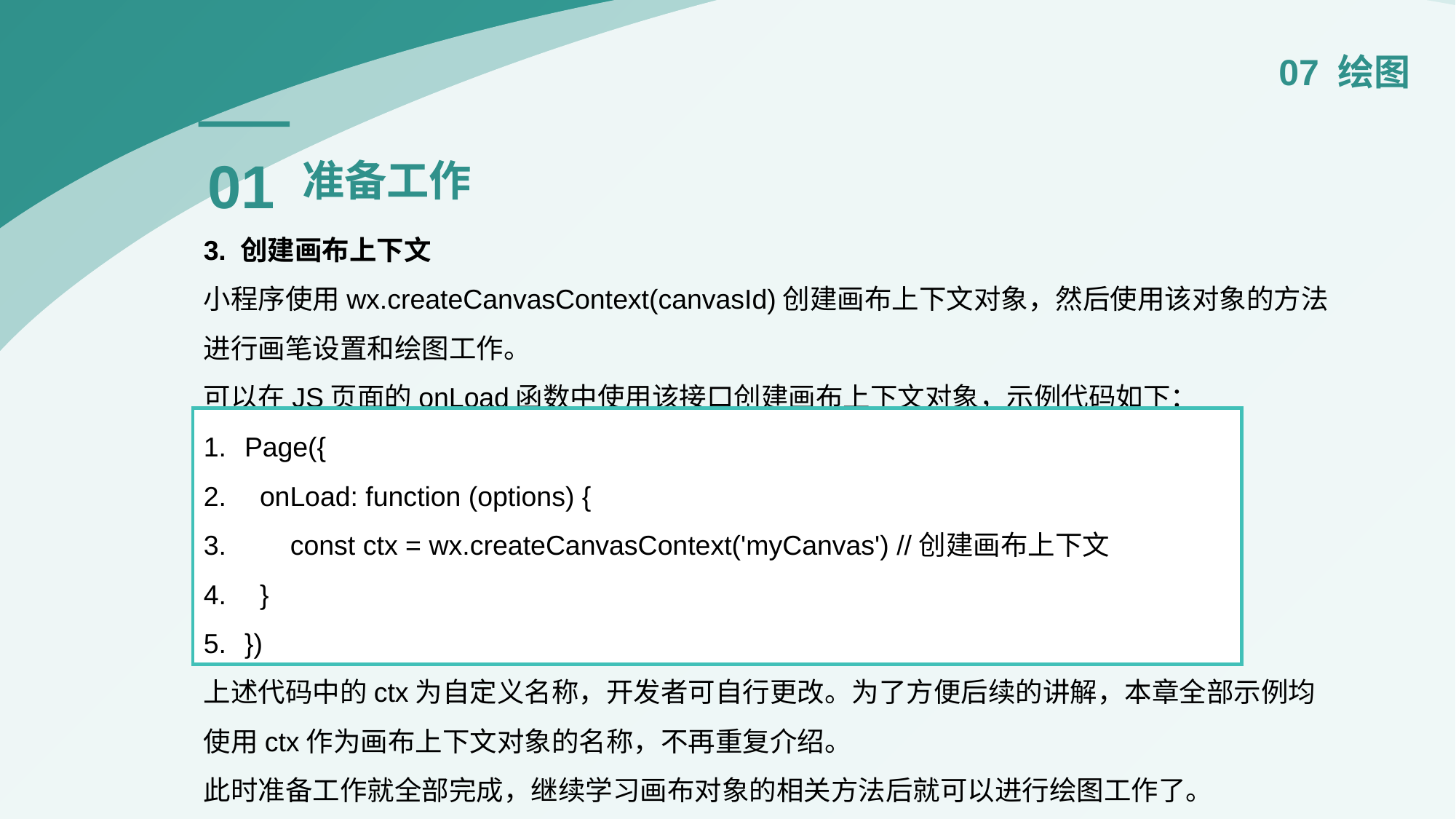

07 绘图
01

准备工作
3. 创建画布上下文
小程序使用wx.createCanvasContext(canvasId)创建画布上下文对象，然后使用该对象的方法进行画笔设置和绘图工作。
可以在JS页面的onLoad函数中使用该接口创建画布上下文对象，示例代码如下：

上述代码中的ctx为自定义名称，开发者可自行更改。为了方便后续的讲解，本章全部示例均使用ctx作为画布上下文对象的名称，不再重复介绍。
此时准备工作就全部完成，继续学习画布对象的相关方法后就可以进行绘图工作了。
Page({
  onLoad: function (options) {
      const ctx = wx.createCanvasContext('myCanvas') //创建画布上下文
  }
})